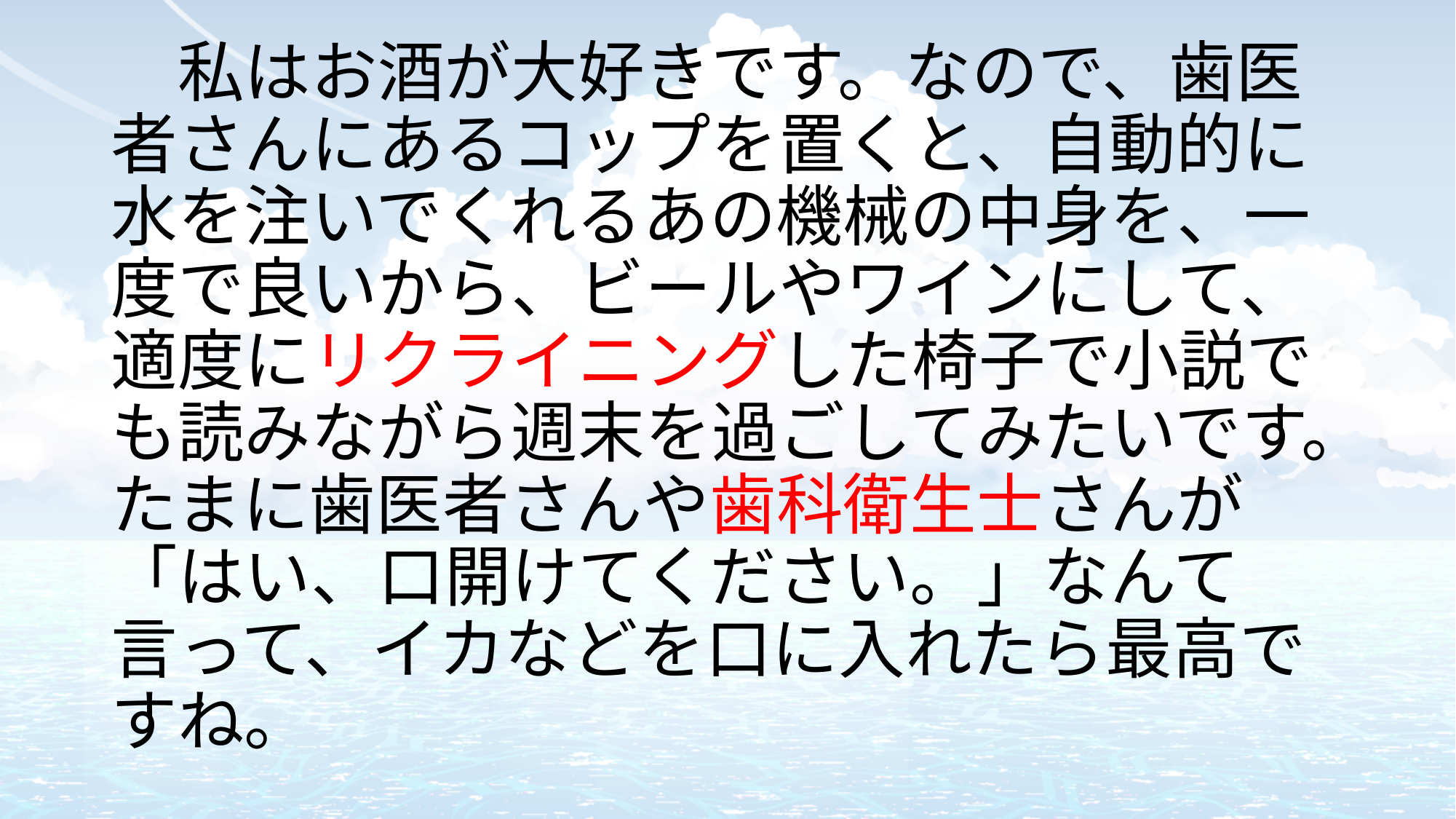

私はお酒が大好きです。なので、歯医者さんにあるコップを置くと、自動的に水を注いでくれるあの機械の中身を、一度で良いから、ビールやワインにして、適度にリクライニングした椅子で小説でも読みながら週末を過ごしてみたいです。たまに歯医者さんや歯科衛生士さんが「はい、口開けてください。」なんて言って、イカなどを口に入れたら最高ですね。